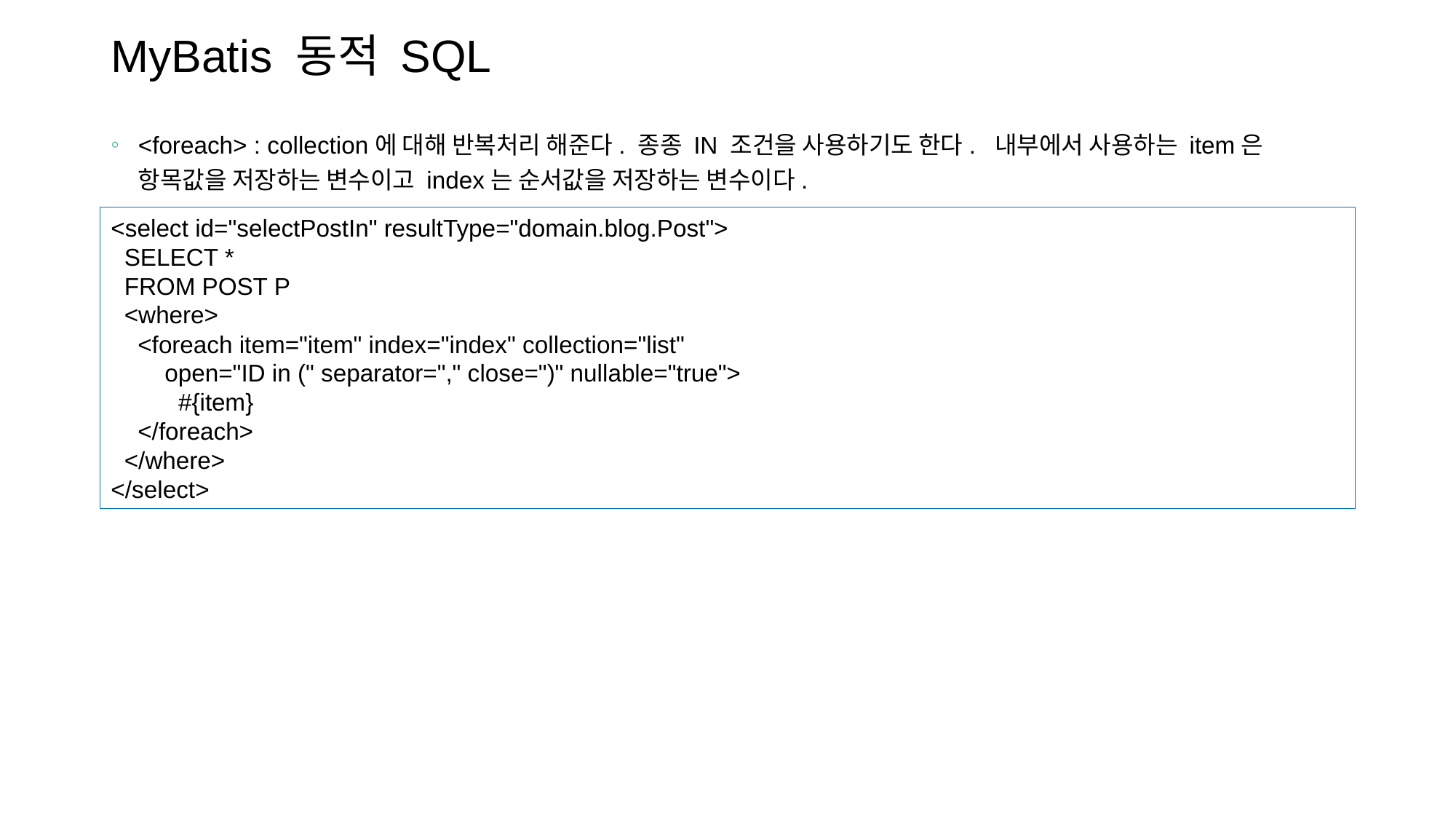

# MyBatis 동적 SQL
<foreach> : collection에 대해 반복처리 해준다. 종종 IN 조건을 사용하기도 한다.  내부에서 사용하는 item은 항목값을 저장하는 변수이고 index는 순서값을 저장하는 변수이다.
<select id="selectPostIn" resultType="domain.blog.Post">
  SELECT *
  FROM POST P
  <where>
    <foreach item="item" index="index" collection="list"
        open="ID in (" separator="," close=")" nullable="true">
          #{item}
    </foreach>
  </where>
</select>